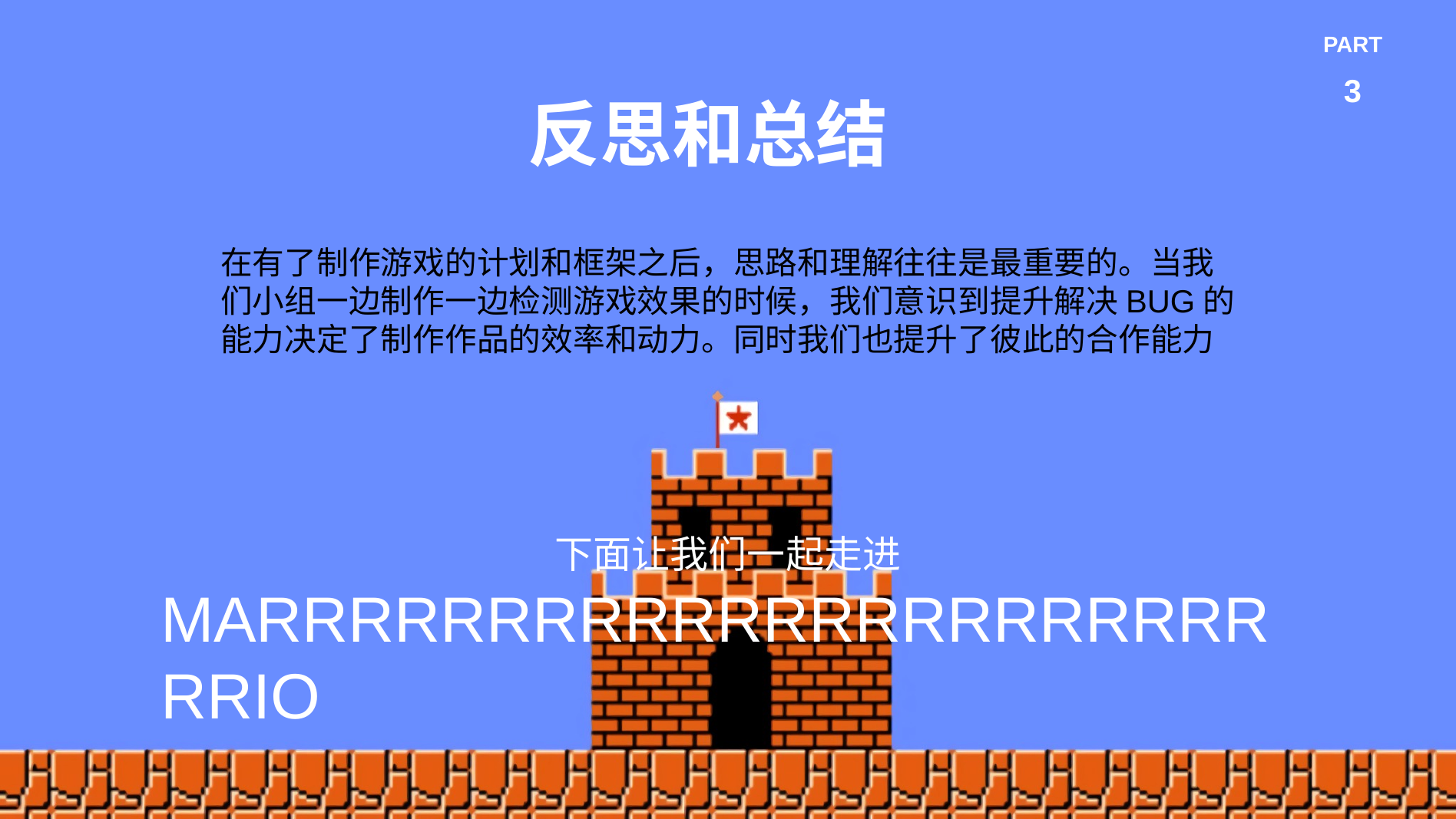

PART
3
反思和总结
在有了制作游戏的计划和框架之后，思路和理解往往是最重要的。当我们小组一边制作一边检测游戏效果的时候，我们意识到提升解决BUG的能力决定了制作作品的效率和动力。同时我们也提升了彼此的合作能力
下面让我们一起走进

MARRRRRRRRRRRRRRRRRRRRRRRRIO